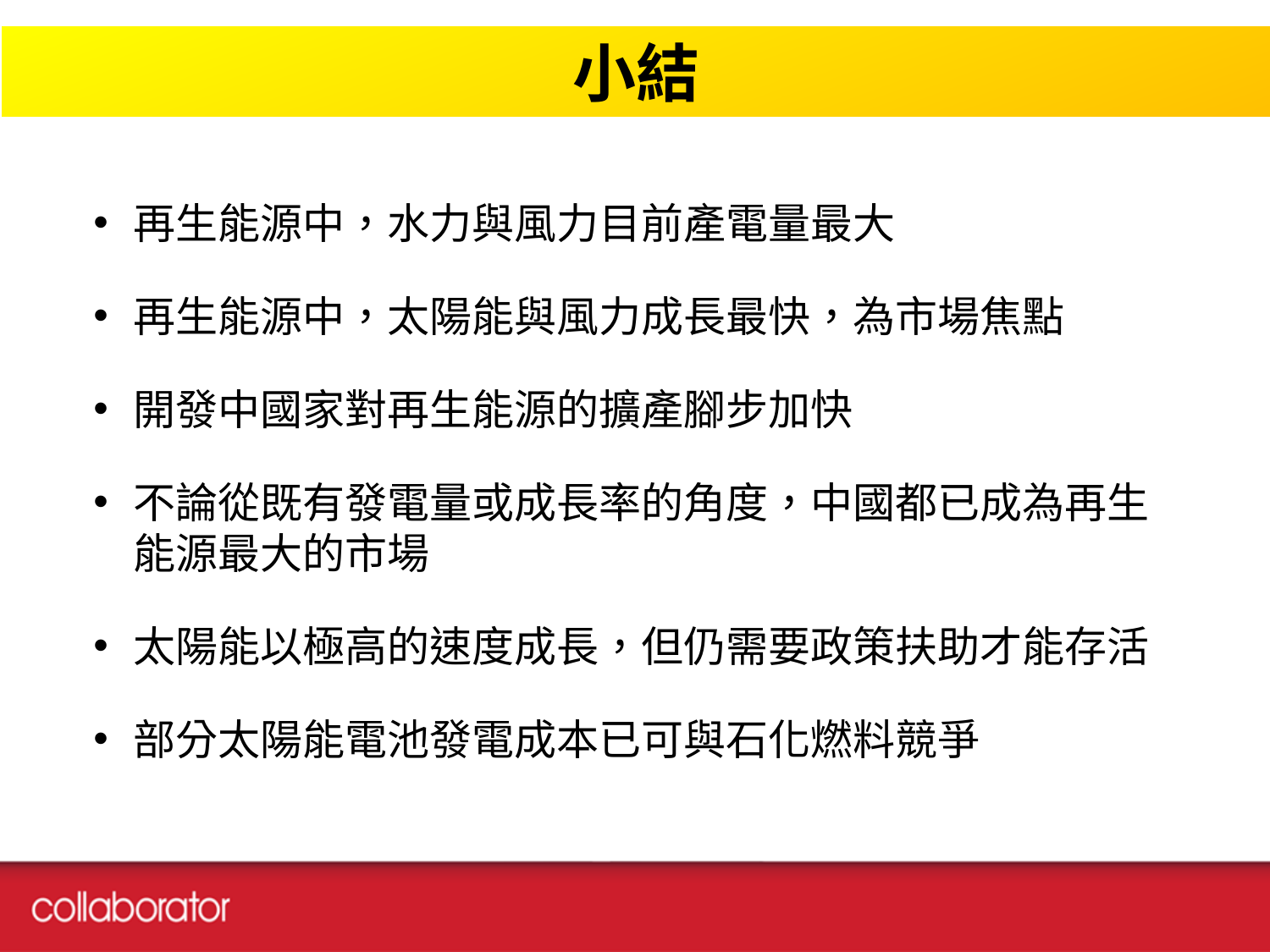

小結
再生能源中，水力與風力目前產電量最大
再生能源中，太陽能與風力成長最快，為市場焦點
開發中國家對再生能源的擴產腳步加快
不論從既有發電量或成長率的角度，中國都已成為再生能源最大的市場
太陽能以極高的速度成長，但仍需要政策扶助才能存活
部分太陽能電池發電成本已可與石化燃料競爭
17